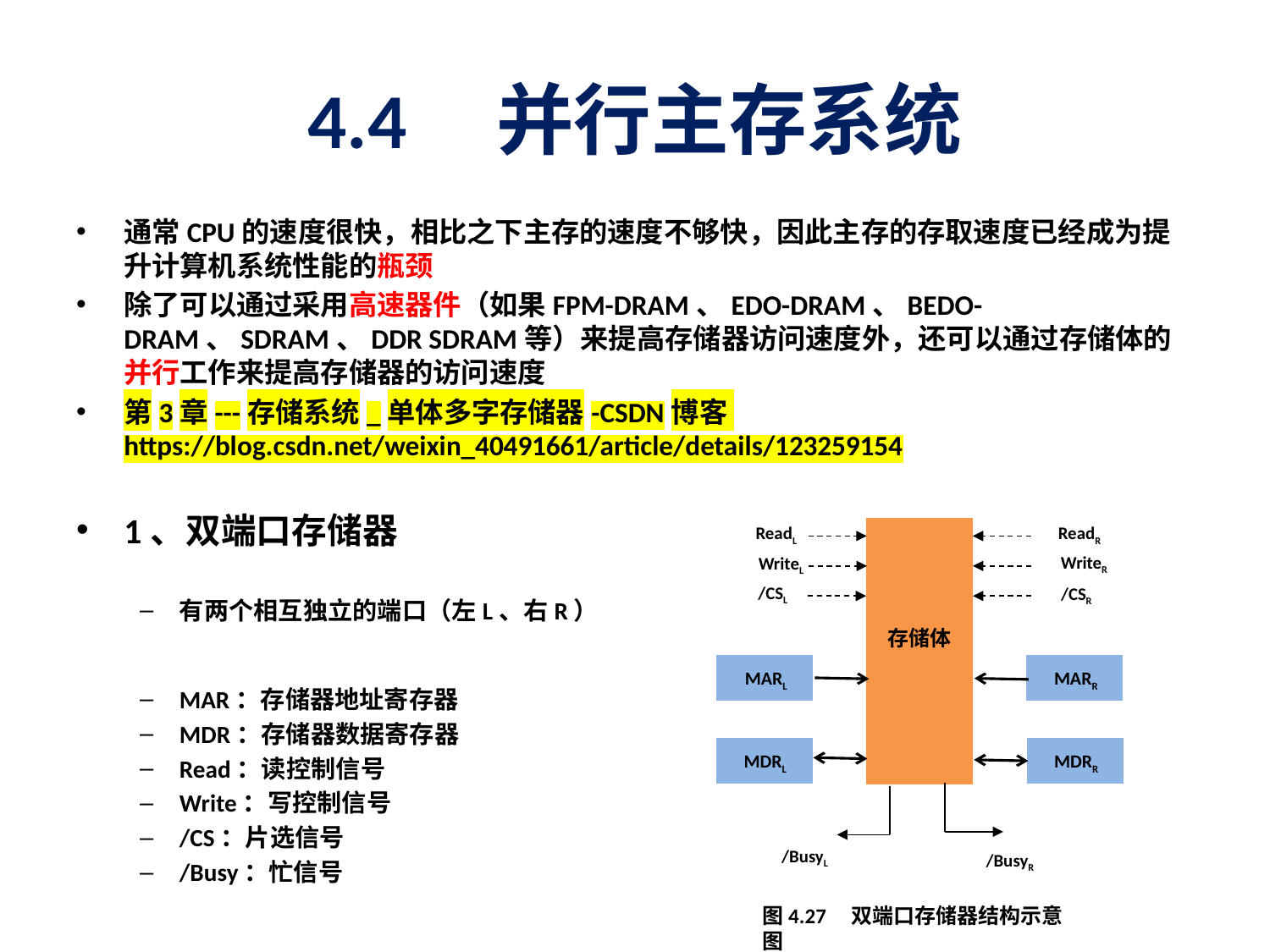

# 4.4    并行主存系统
通常CPU的速度很快，相比之下主存的速度不够快，因此主存的存取速度已经成为提升计算机系统性能的瓶颈
除了可以通过采用高速器件（如果FPM-DRAM、EDO-DRAM、BEDO-DRAM、SDRAM、DDR SDRAM等）来提高存储器访问速度外，还可以通过存储体的并行工作来提高存储器的访问速度
第3章---存储系统_单体多字存储器-CSDN博客  https://blog.csdn.net/weixin_40491661/article/details/123259154

1、双端口存储器

有两个相互独立的端口（左L、右R）

MAR：存储器地址寄存器
MDR：存储器数据寄存器
Read：读控制信号
Write：写控制信号
/CS：片选信号
/Busy：忙信号

ReadL
ReadR
WriteR
WriteL
/CSL
/CSR
/BusyL
/BusyR

MARL

MARR

MDRL

MDRR

存储体
图4.27    双端口存储器结构示意图